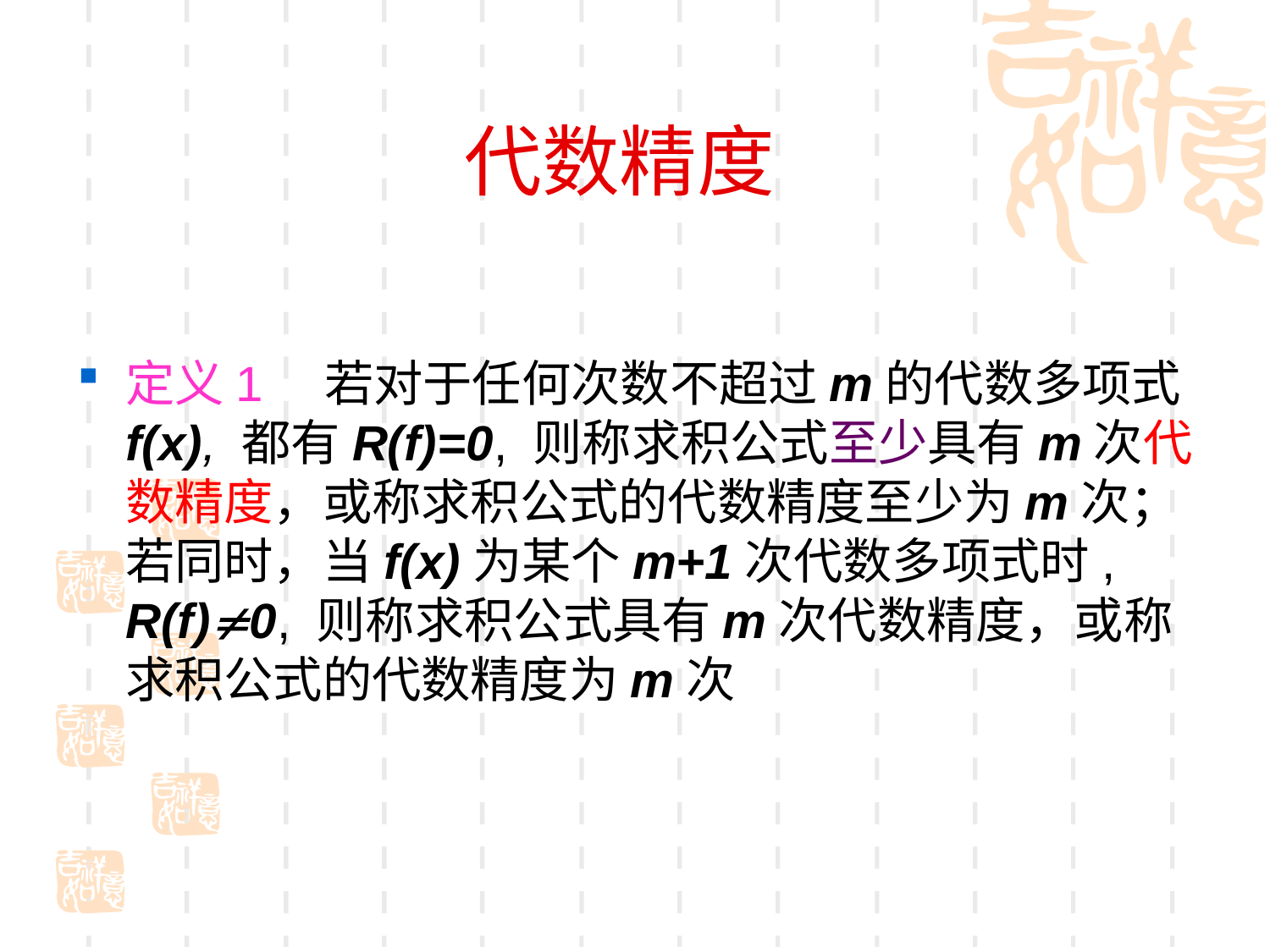

# 代数精度
定义1　若对于任何次数不超过m的代数多项式f(x), 都有R(f)=0, 则称求积公式至少具有m次代数精度，或称求积公式的代数精度至少为m次；若同时，当f(x)为某个m+1次代数多项式时, R(f)≠0, 则称求积公式具有m次代数精度，或称求积公式的代数精度为m次
52